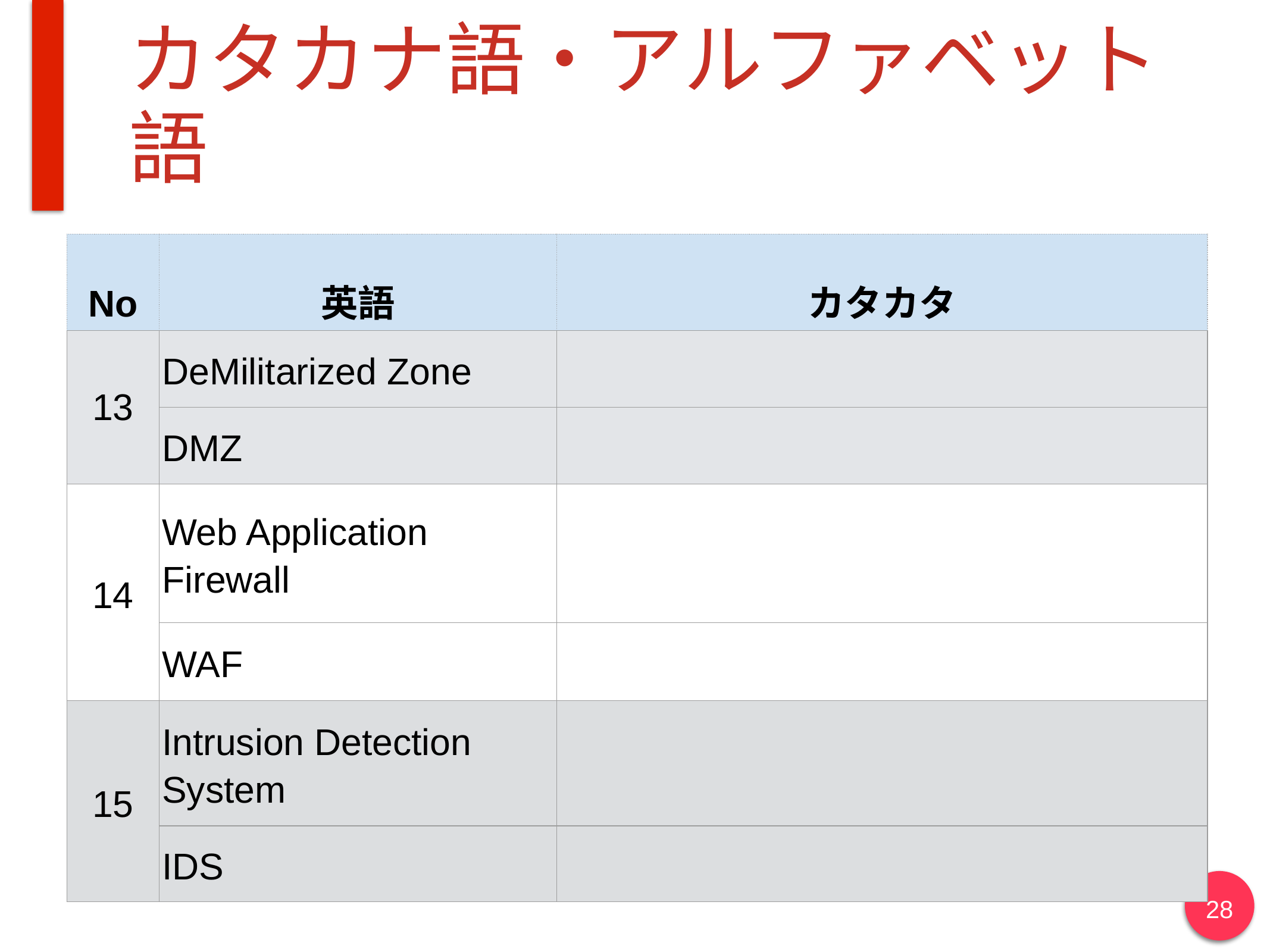

# カタカナ語・アルファベット語
| No | 英語 | カタカタ |
| --- | --- | --- |
| 13 | DeMilitarized Zone |  |
|  | DMZ |  |
| 14 | Web Application Firewall |  |
|  | WAF |  |
| 15 | Intrusion Detection System |  |
|  | IDS |  |
28